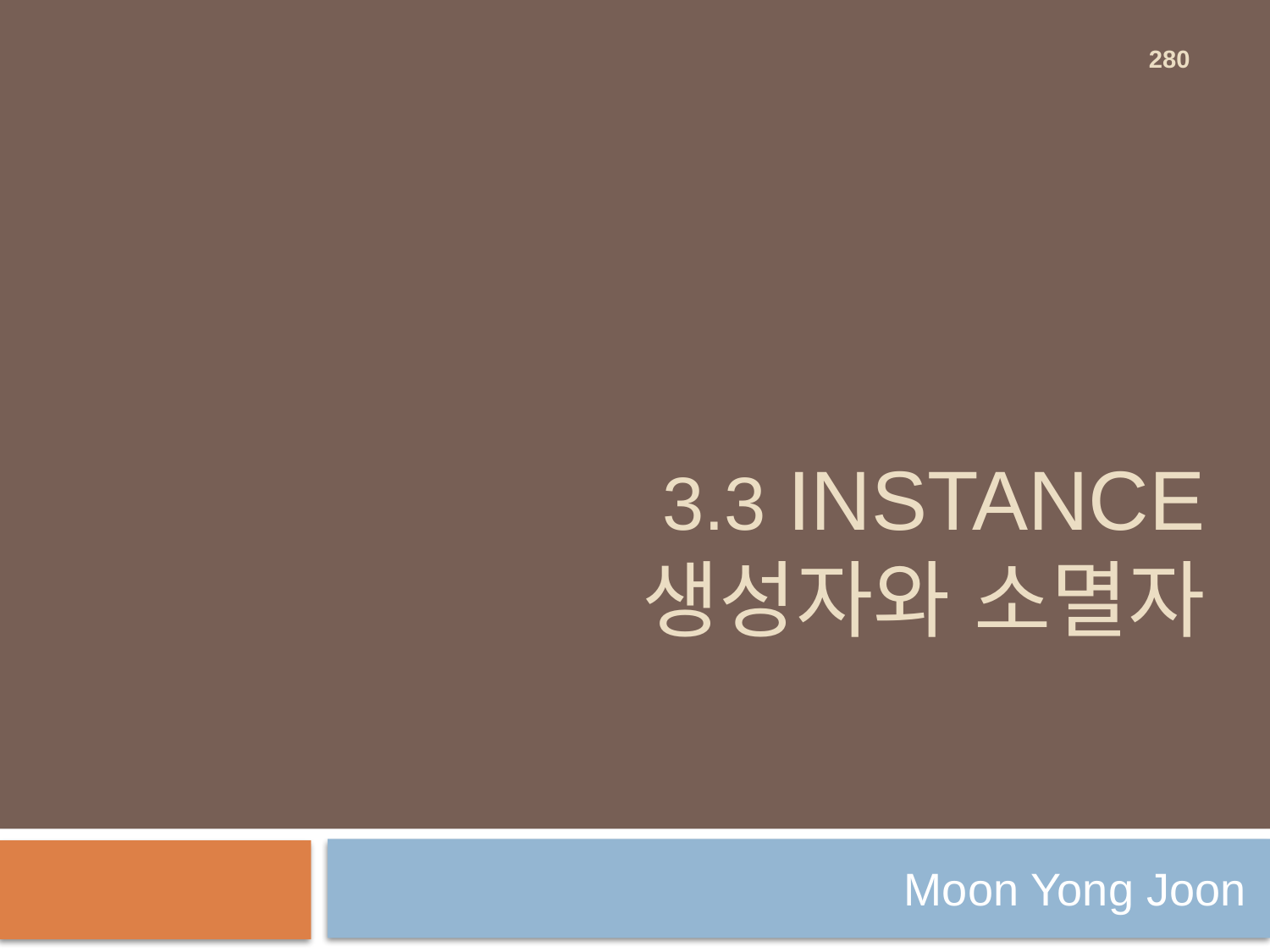

280
# 3.3 instance 생성자와 소멸자
Moon Yong Joon